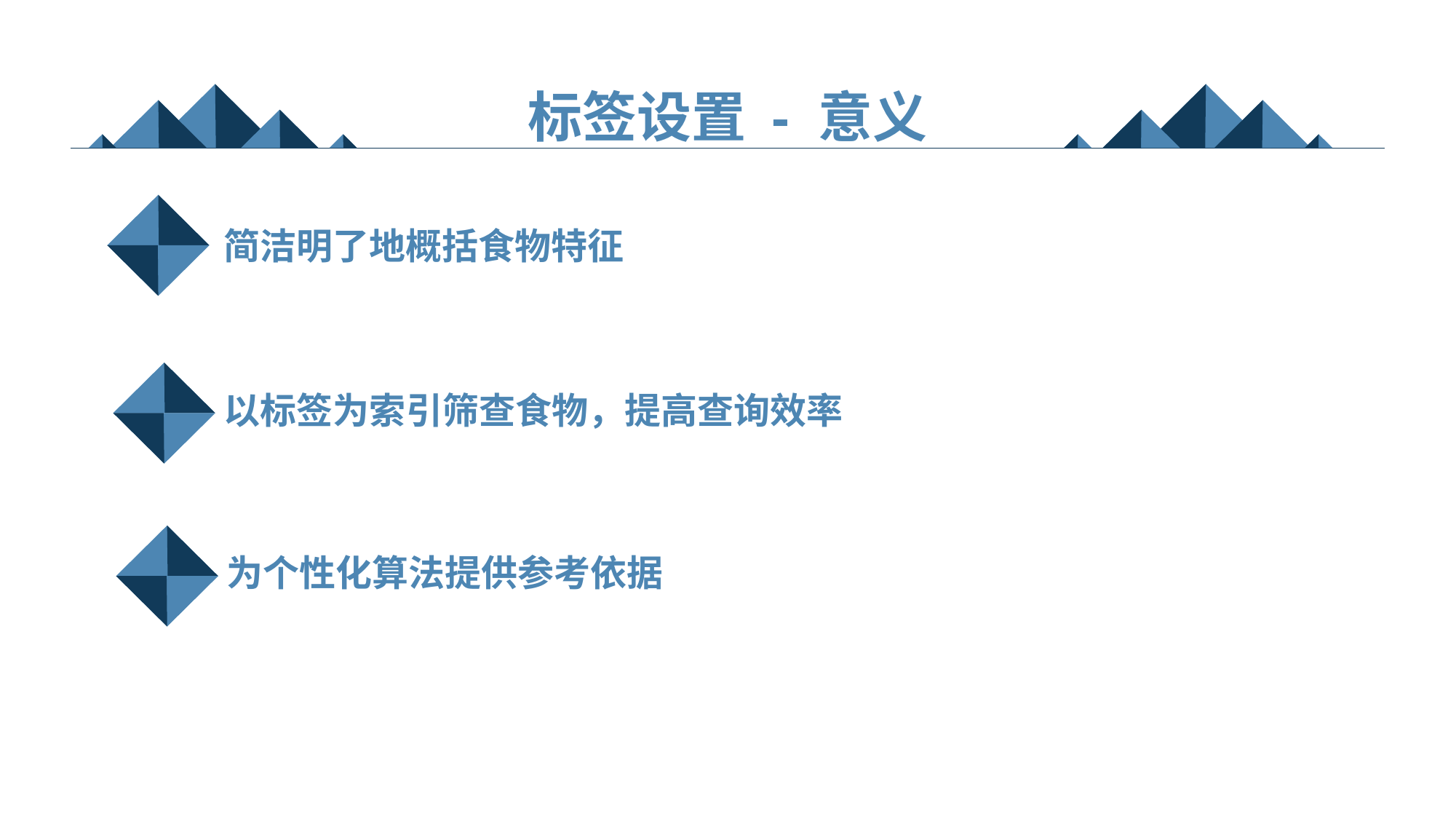

标签设置 - 意义

简洁明了地概括食物特征

以标签为索引筛查食物，提高查询效率

为个性化算法提供参考依据